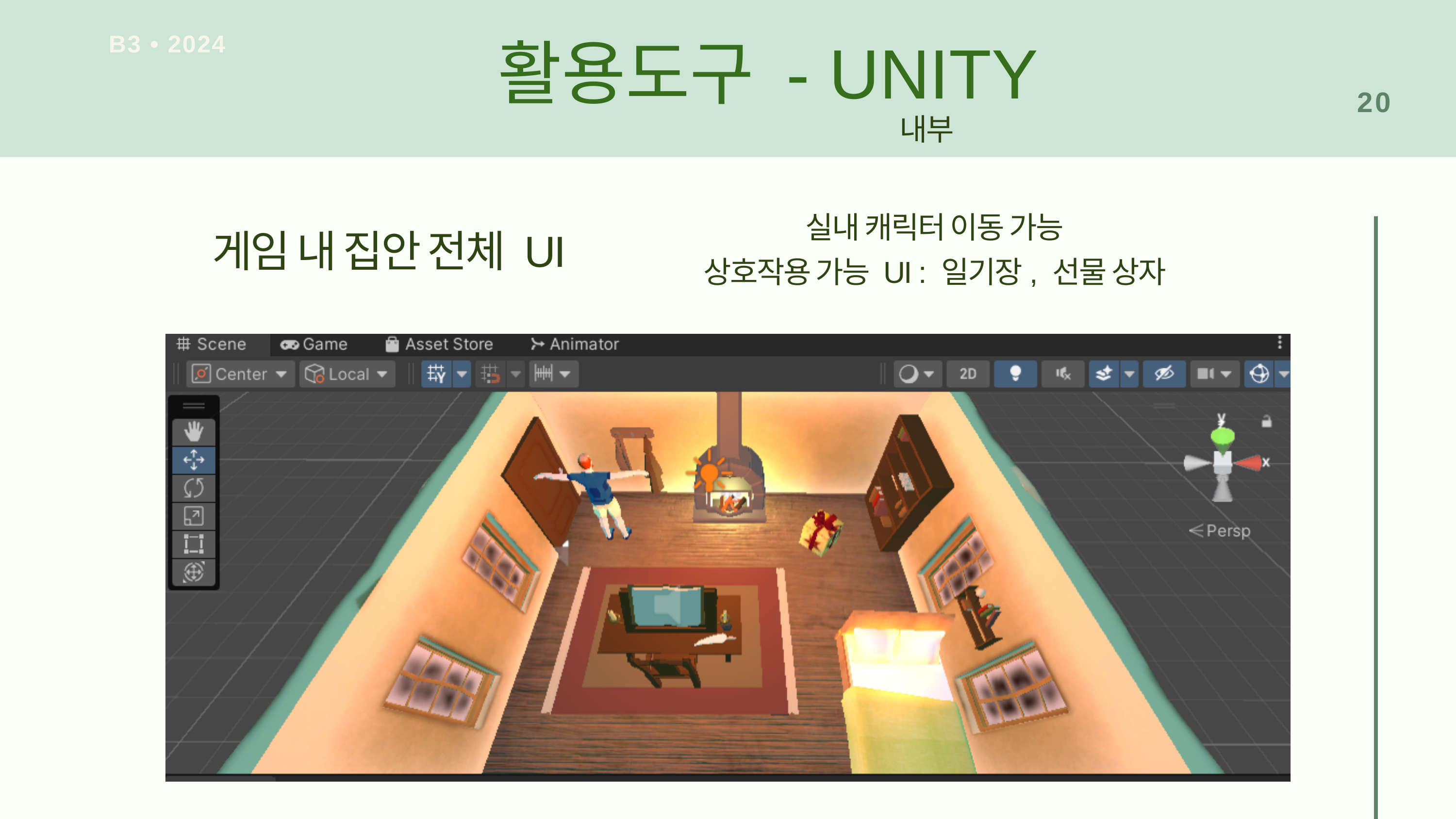

활용도구 - UNITY
B3 • 2024
20

내부
실내 캐릭터 이동 가능
상호작용 가능 UI : 일기장, 선물 상자
게임 내 집안 전체 UI